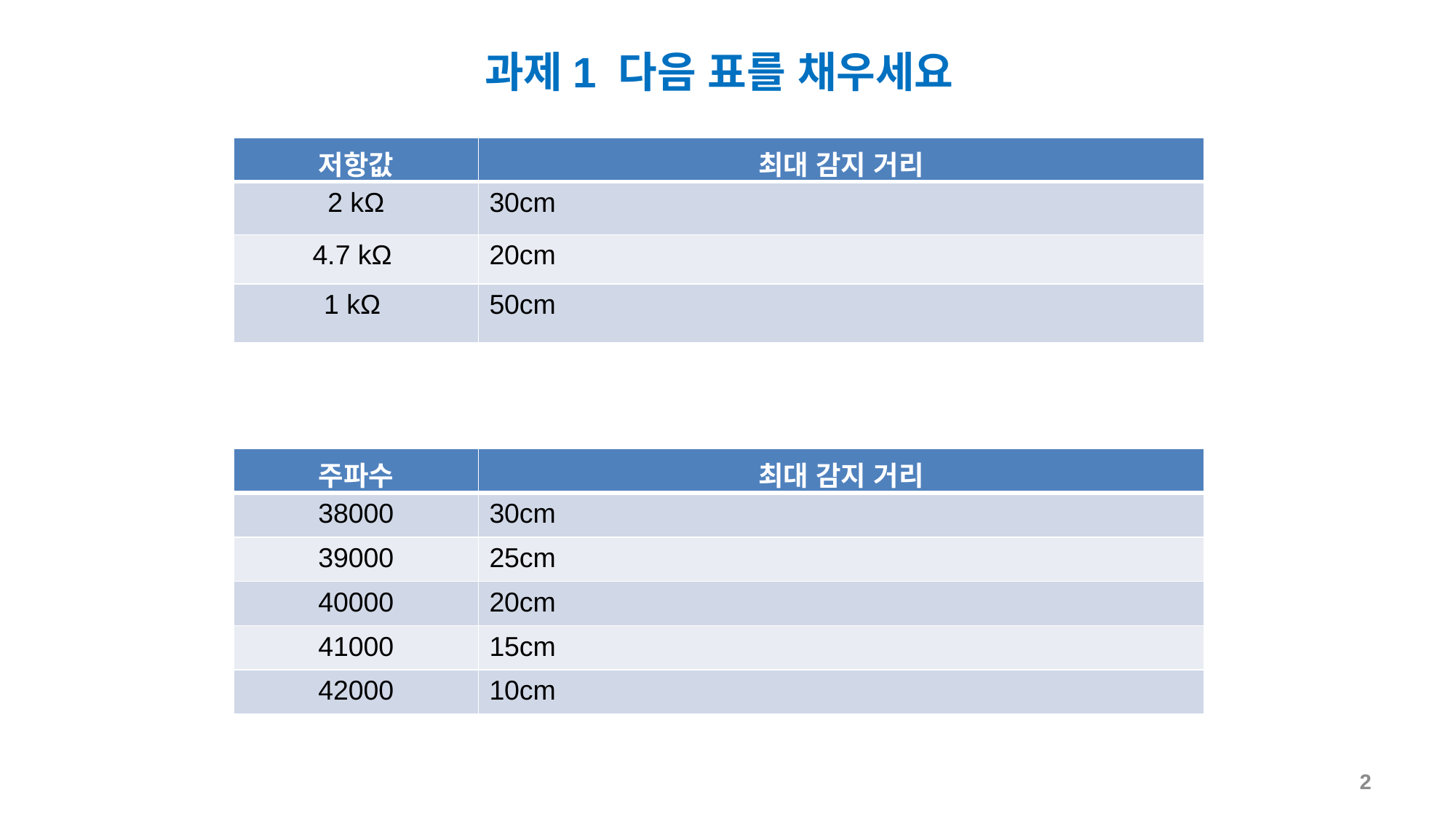

과제1 다음 표를 채우세요
| 저항값 | 최대 감지 거리 |
| --- | --- |
| 2 kΩ | 30cm |
| 4.7 kΩ | 20cm |
| 1 kΩ | 50cm |
| 주파수 | 최대 감지 거리 |
| --- | --- |
| 38000 | 30cm |
| 39000 | 25cm |
| 40000 | 20cm |
| 41000 | 15cm |
| 42000 | 10cm |
2